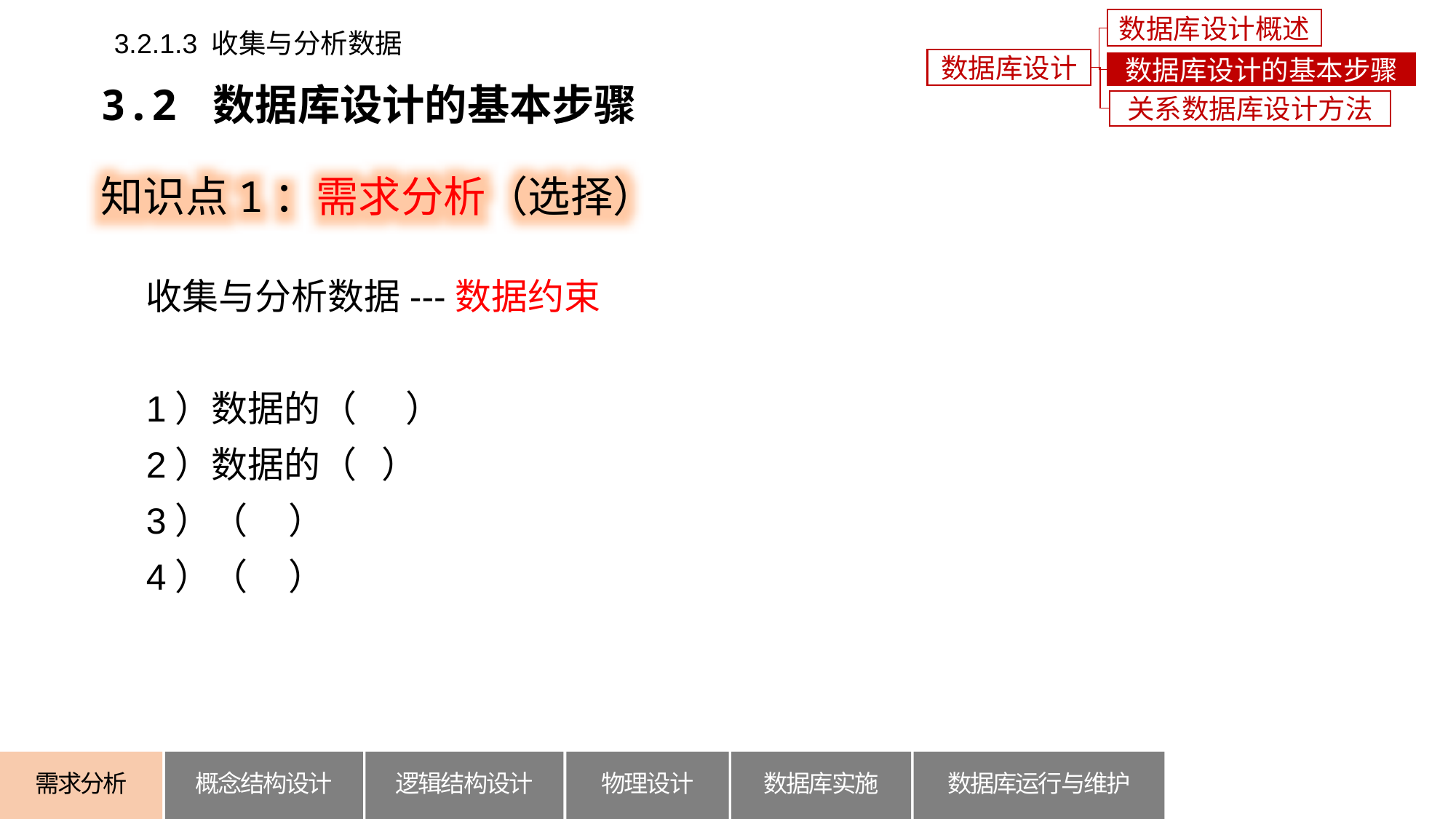

数据库设计概述
3.2.1.3 收集与分析数据
数据库设计
数据库设计的基本步骤
3.2 数据库设计的基本步骤
关系数据库设计方法
知识点1：需求分析（选择）
收集与分析数据---数据约束

1）数据的（      ）
2）数据的（   ）
3）（     ）
4）（     ）
概念结构设计
逻辑结构设计
数据库运行与维护
需求分析
物理设计
数据库实施